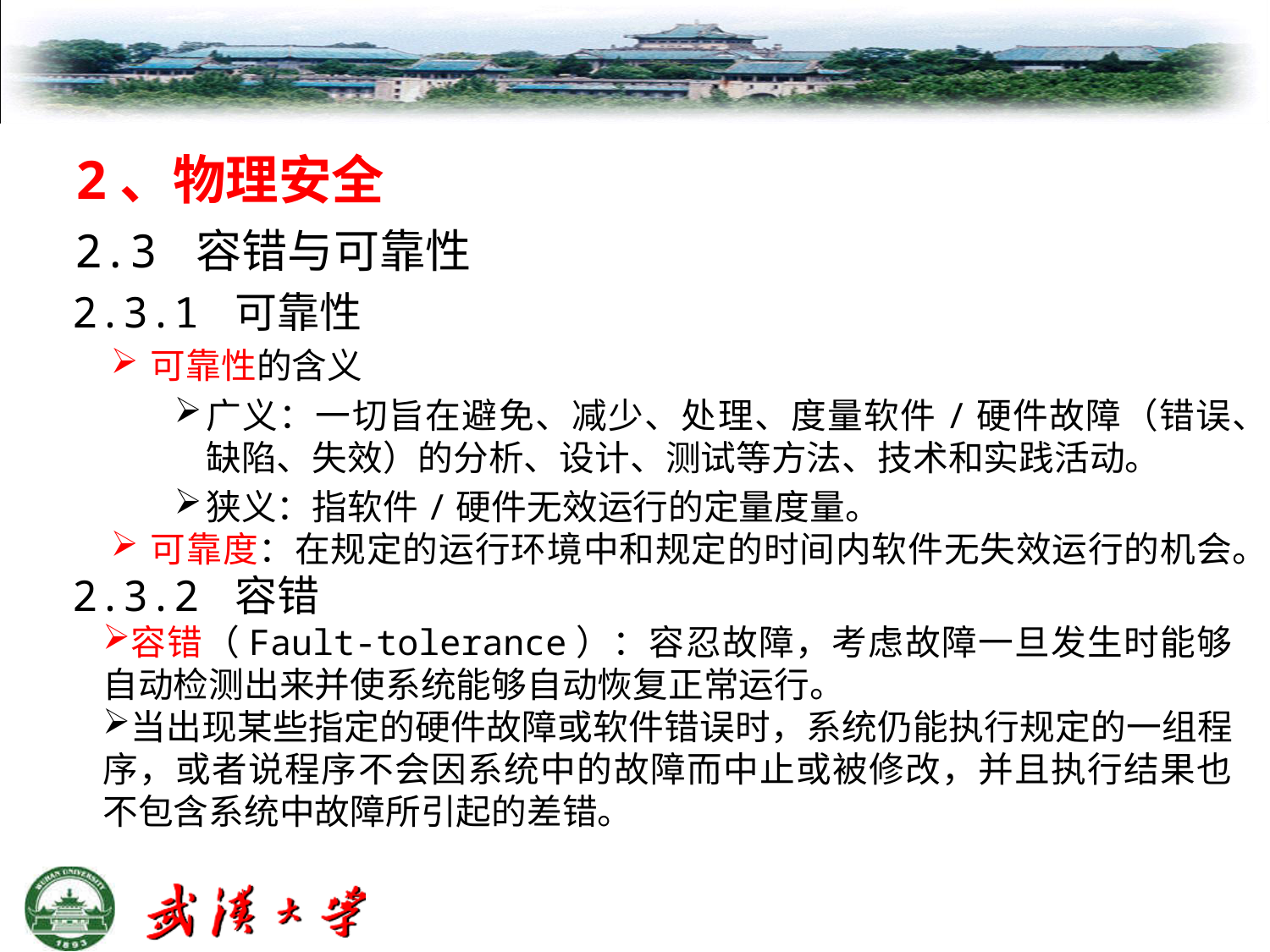

# 2、物理安全
 2.3 容错与可靠性
 2.3.1 可靠性
可靠性的含义
广义：一切旨在避免、减少、处理、度量软件/硬件故障（错误、缺陷、失效）的分析、设计、测试等方法、技术和实践活动。
狭义：指软件/硬件无效运行的定量度量。
可靠度：在规定的运行环境中和规定的时间内软件无失效运行的机会。
 2.3.2 容错
容错（Fault-tolerance）：容忍故障，考虑故障一旦发生时能够自动检测出来并使系统能够自动恢复正常运行。
当出现某些指定的硬件故障或软件错误时，系统仍能执行规定的一组程序，或者说程序不会因系统中的故障而中止或被修改，并且执行结果也不包含系统中故障所引起的差错。